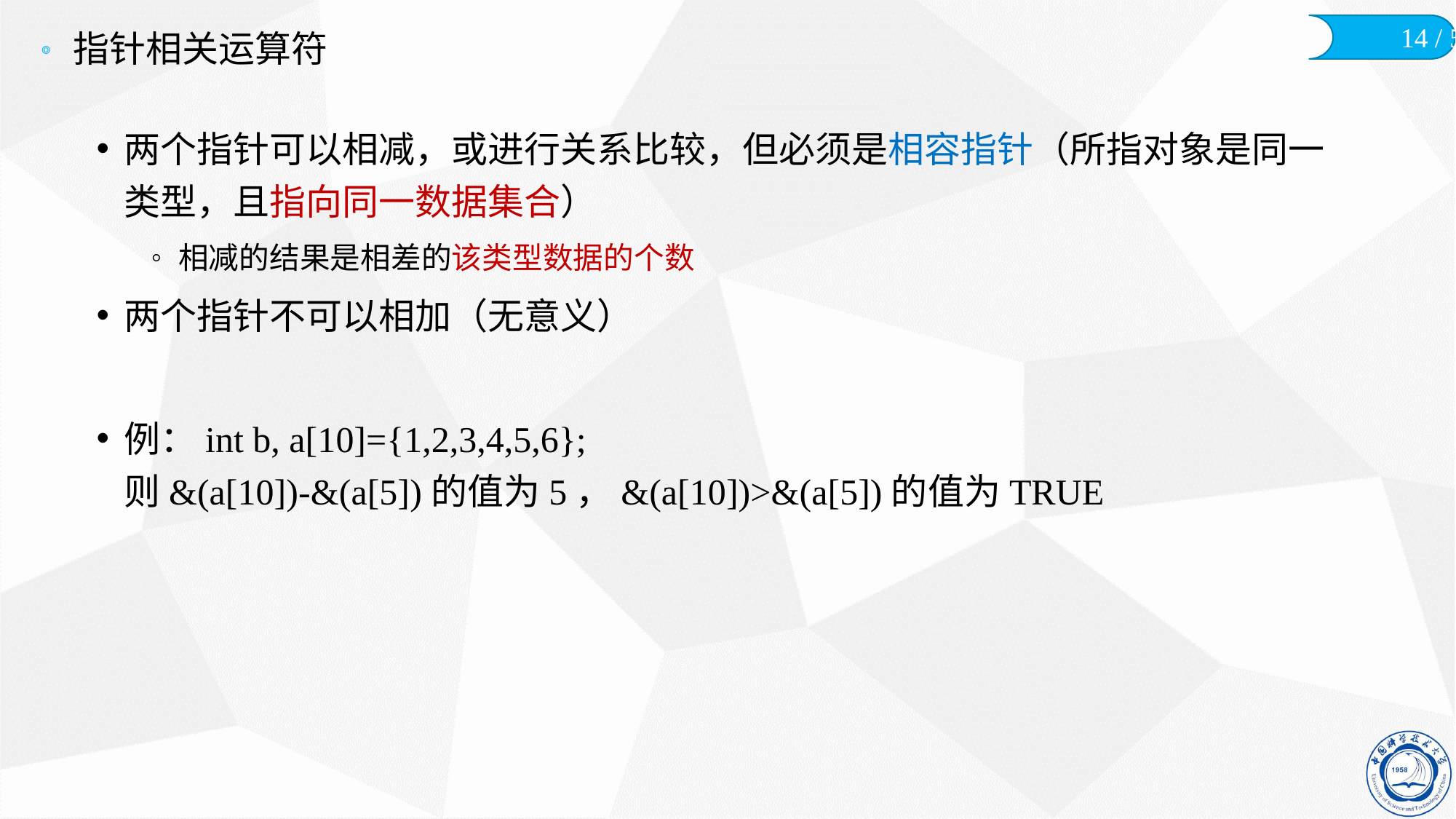

# 指针相关运算符
两个指针可以相减，或进行关系比较，但必须是相容指针（所指对象是同一类型，且指向同一数据集合）
相减的结果是相差的该类型数据的个数
两个指针不可以相加（无意义）

例：int b, a[10]={1,2,3,4,5,6};
则&(a[10])-&(a[5])的值为5，&(a[10])>&(a[5])的值为TRUE